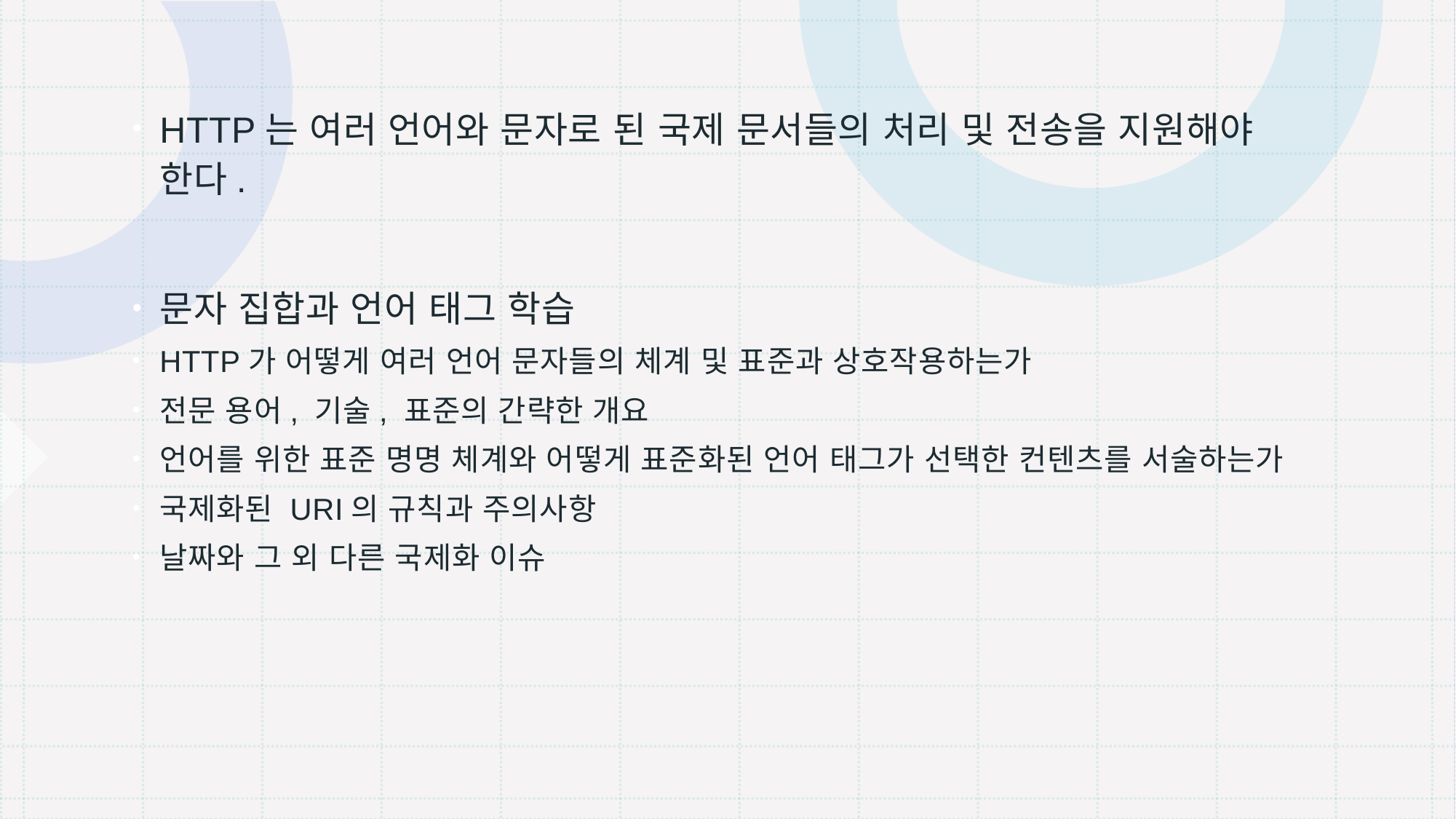

HTTP는 여러 언어와 문자로 된 국제 문서들의 처리 및 전송을 지원해야 한다.

문자 집합과 언어 태그 학습
HTTP가 어떻게 여러 언어 문자들의 체계 및 표준과 상호작용하는가
전문 용어, 기술, 표준의 간략한 개요
언어를 위한 표준 명명 체계와 어떻게 표준화된 언어 태그가 선택한 컨텐츠를 서술하는가
국제화된 URI의 규칙과 주의사항
날짜와 그 외 다른 국제화 이슈